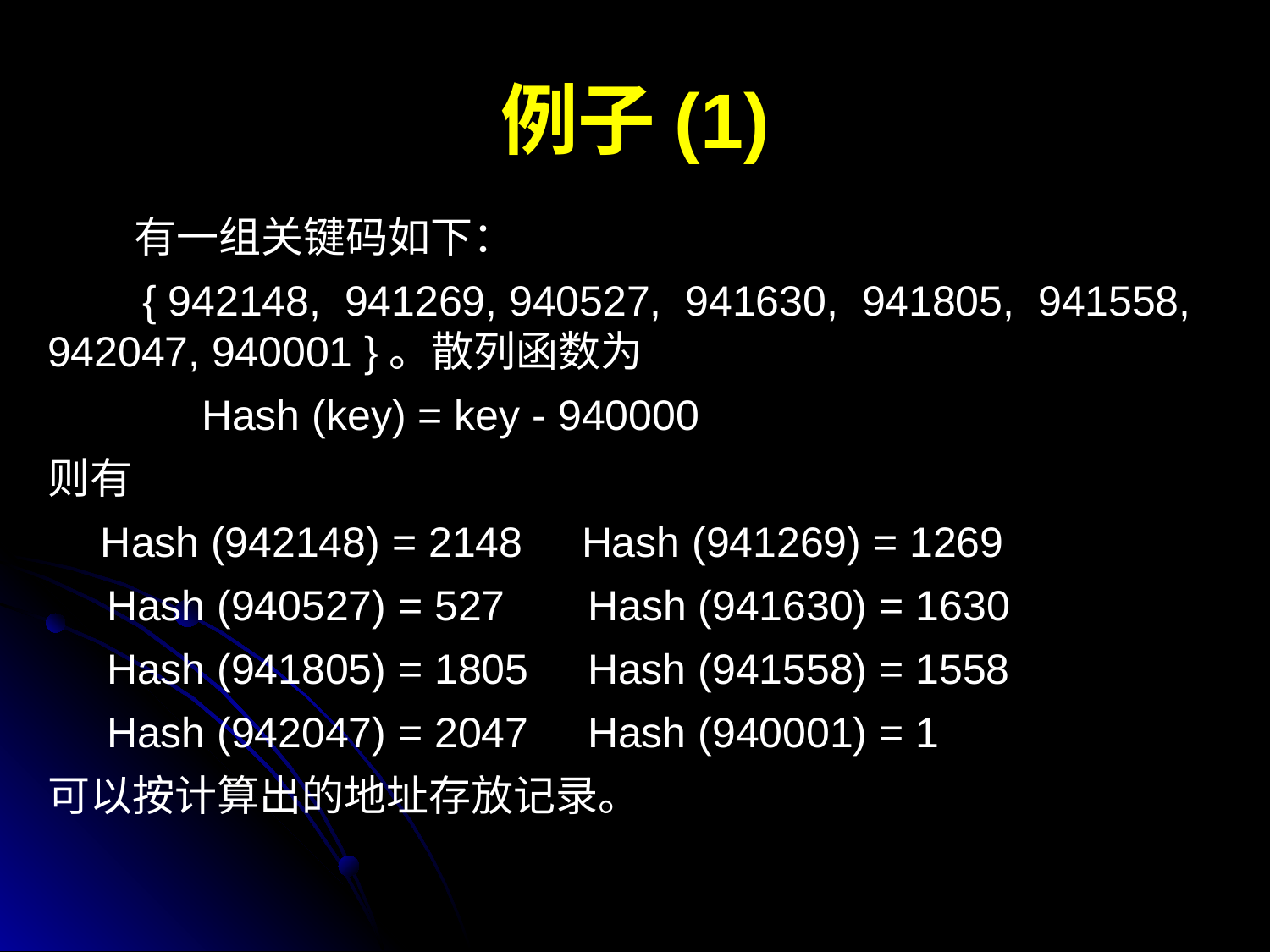

# 例子(1)
        有一组关键码如下：
        { 942148,  941269, 940527,  941630,  941805,  941558,  942047, 940001 }。散列函数为
             Hash (key) = key - 940000
则有
      Hash (942148) = 2148     Hash (941269) = 1269
     Hash (940527) = 527       Hash (941630) = 1630
     Hash (941805) = 1805     Hash (941558) = 1558
     Hash (942047) = 2047     Hash (940001) = 1
可以按计算出的地址存放记录。